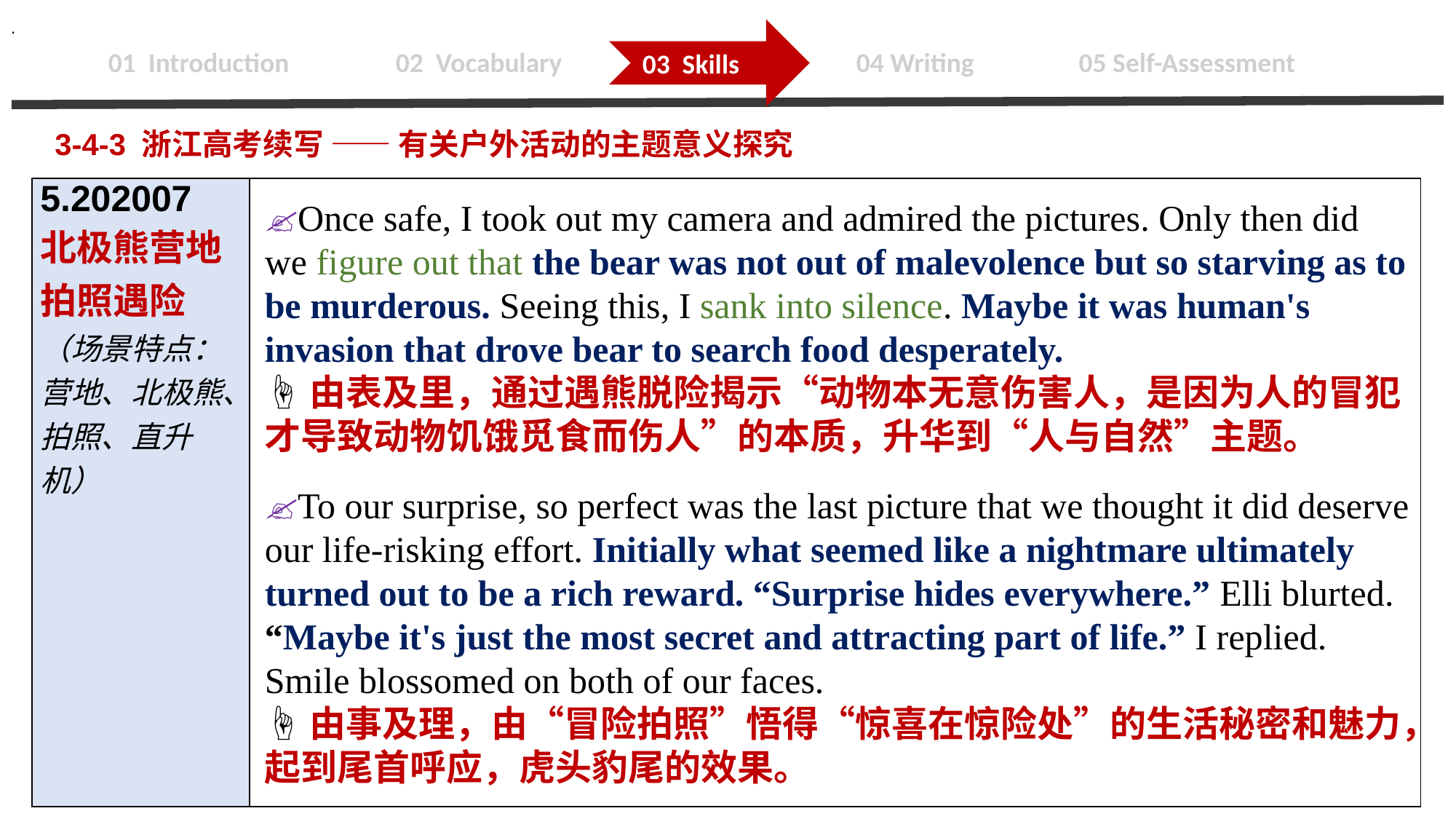

.
03  Skills
   01  Introduction             02  Vocabulary               03  Skills                 04 Writing                 05 Self-Assessment
3-4-3 浙江高考续写 —— 有关户外活动的主题意义探究
| 5.202007 北极熊营地拍照遇险 （场景特点：营地、北极熊、拍照、直升机） |  |
| --- | --- |
✍Once safe, I took out my camera and admired the pictures. Only then did we figure out that the bear was not out of malevolence but so starving as to be murderous. Seeing this, I sank into silence. Maybe it was human's invasion that drove bear to search food desperately.
☝由表及里，通过遇熊脱险揭示“动物本无意伤害人，是因为人的冒犯才导致动物饥饿觅食而伤人”的本质，升华到“人与自然”主题。

✍To our surprise, so perfect was the last picture that we thought it did deserve our life-risking effort. Initially what seemed like a nightmare ultimately turned out to be a rich reward. “Surprise hides everywhere.” Elli blurted. “Maybe it's just the most secret and attracting part of life.” I replied. Smile blossomed on both of our faces.
☝由事及理，由“冒险拍照”悟得“惊喜在惊险处”的生活秘密和魅力，起到尾首呼应，虎头豹尾的效果。